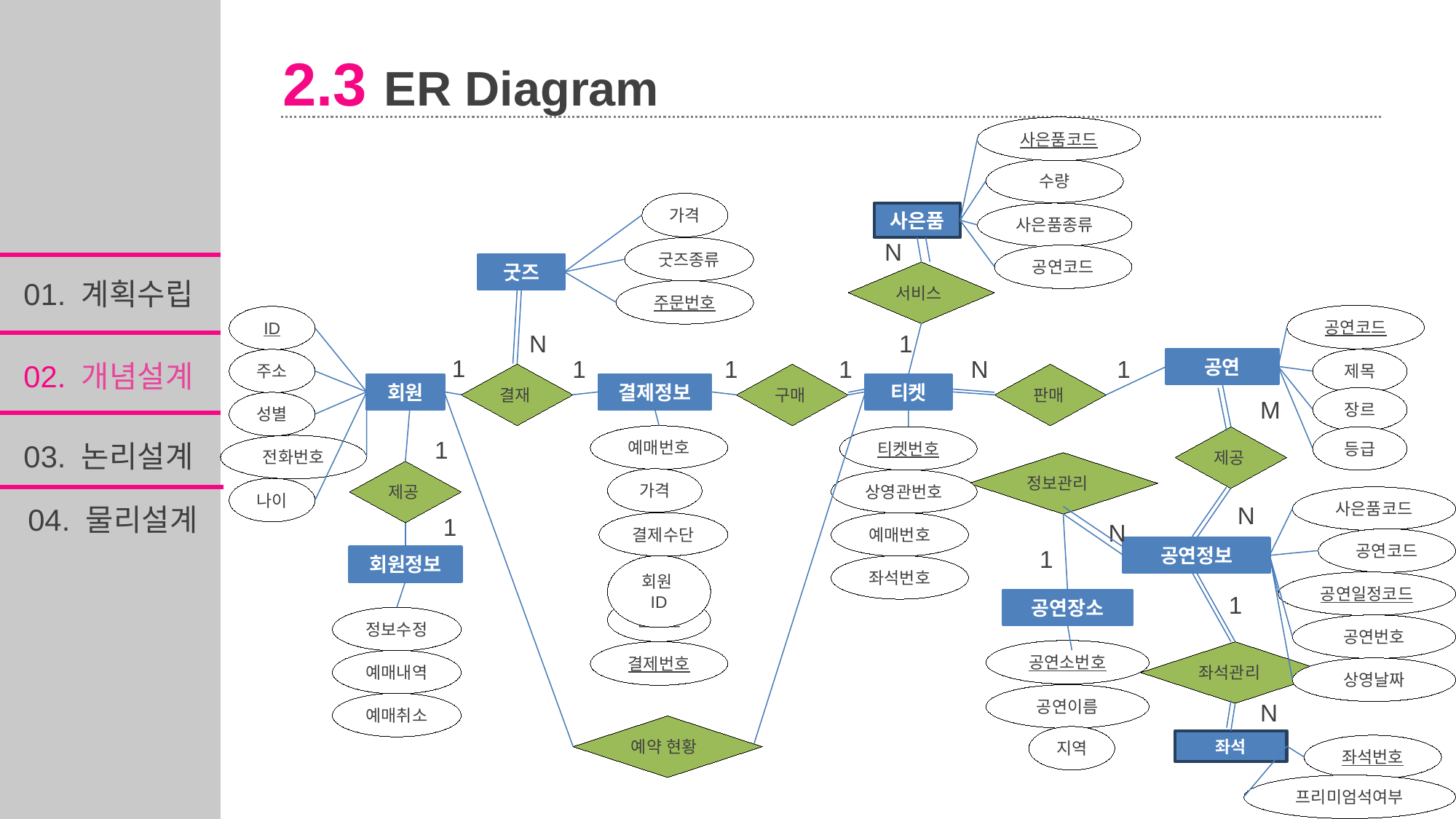

2.3 ER Diagram
사은품코드

수량

가격
사은품종류
사은품
N

굿즈종류
공연코드
굿즈
서비스
01. 계획수립
주문번호
N
1
공연코드
ID
1
N
1
1
1
1
주소
제목
공연
02. 개념설계
결재
판매
구매
M
회원
결제정보
티켓
장르
성별
1
예매번호
티켓번호
등급
제공
03. 논리설계
전화번호
정보관리
제공
가격
상영관번호
N
나이
1
사은품코드
N
04. 물리설계
결제수단
예매번호
1
공연코드
공연정보
회원정보
회원ID
좌석번호
1
공연일정코드
공연장소
결제일
정보수정
공연번호
공연소번호
결제번호
좌석관리
예매내역
상영날짜
N
공연이름
예매취소
예약 현황
지역
좌석
좌석번호
프리미엄석여부